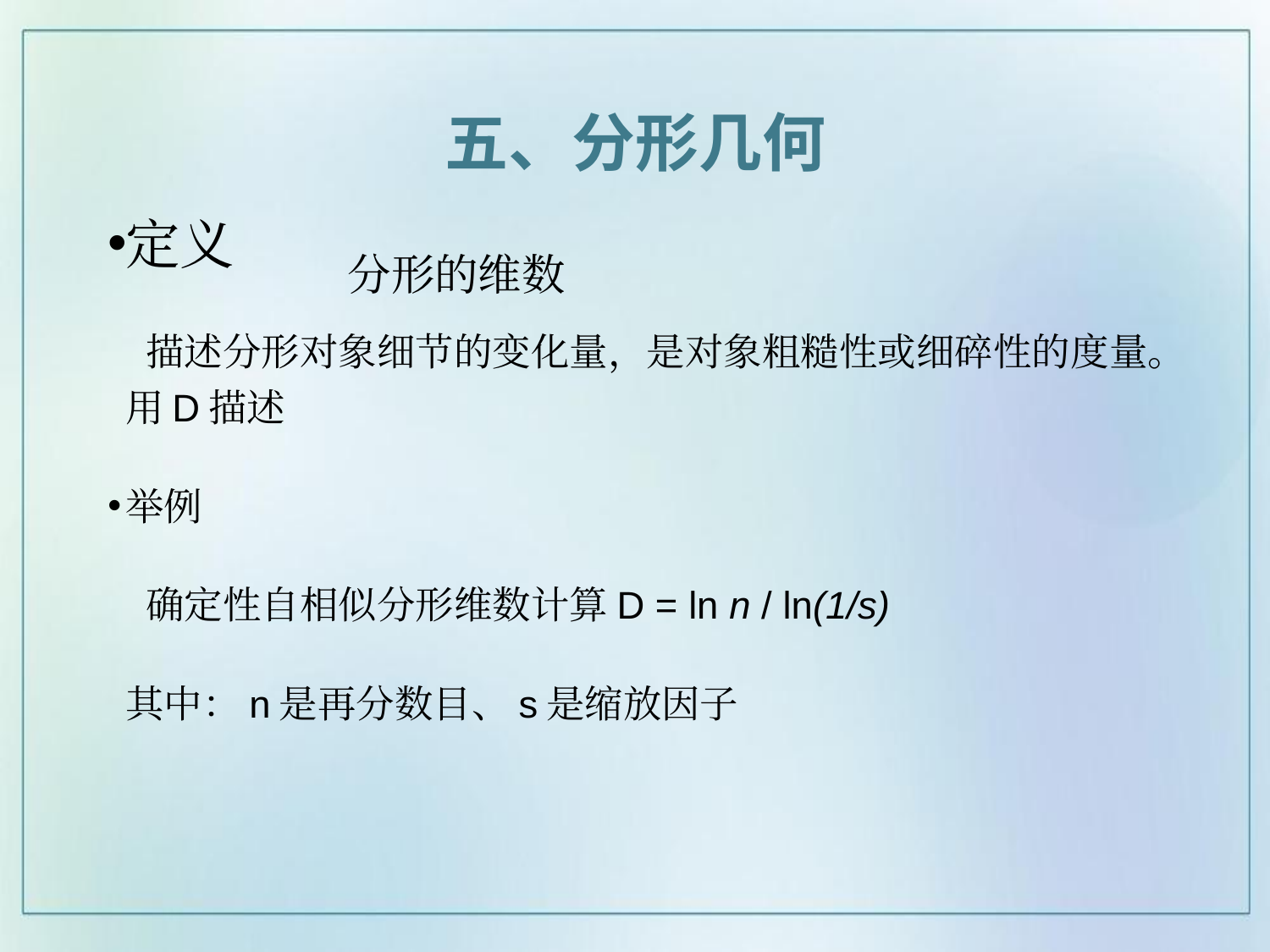

五、分形几何
定义
   描述分形对象细节的变化量，是对象粗糙性或细碎性的度量。 用D描述
举例
   确定性自相似分形维数计算D = ln n / ln(1/s)
	其中：n是再分数目、s是缩放因子
# 分形的维数